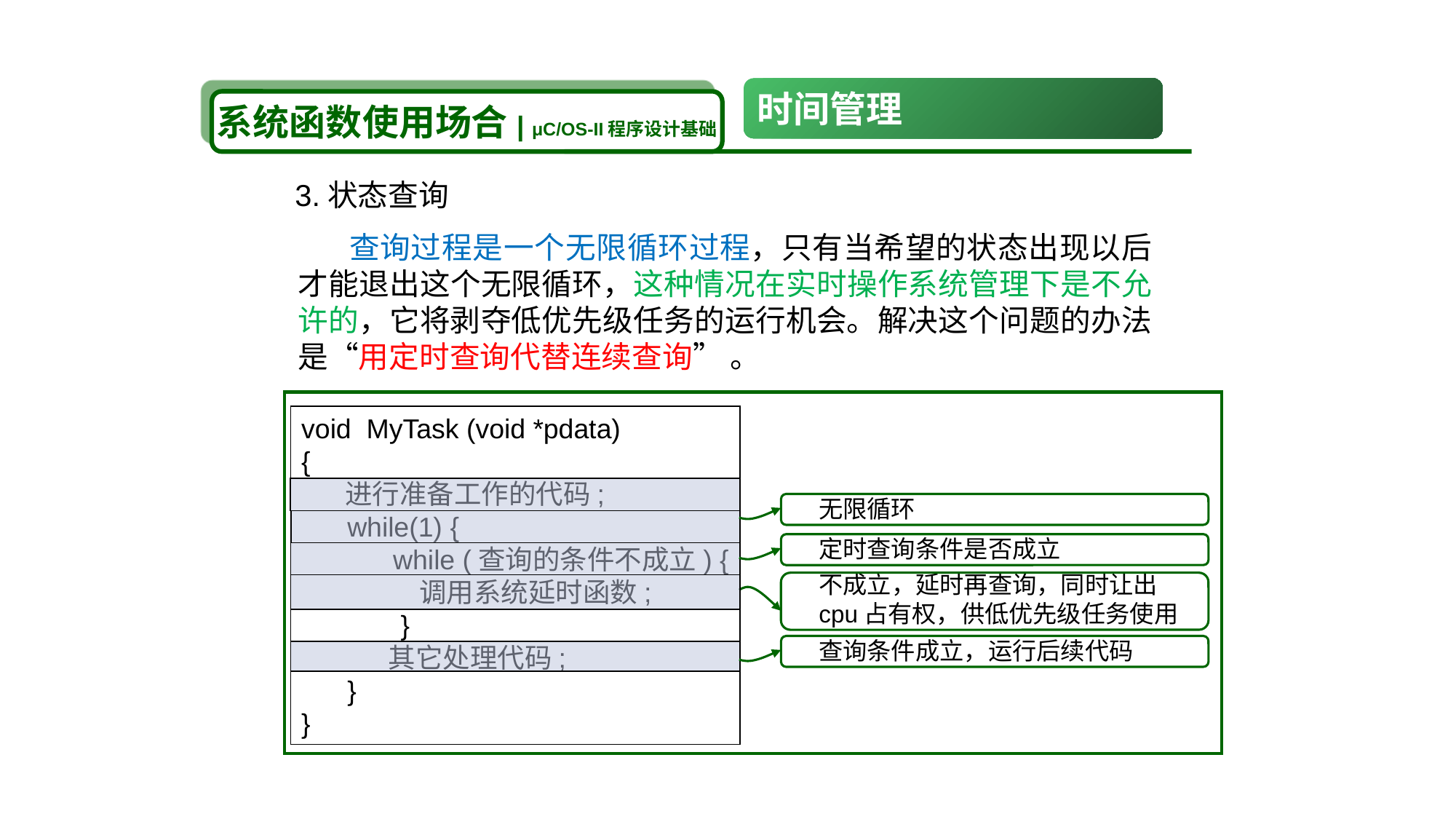

时间管理
系统函数使用场合| μC/OS-II程序设计基础

3.状态查询
      查询过程是一个无限循环过程，只有当希望的状态出现以后才能退出这个无限循环，这种情况在实时操作系统管理下是不允许的，它将剥夺低优先级任务的运行机会。解决这个问题的办法是“用定时查询代替连续查询” 。

void  MyTask (void *pdata)
{
      进行准备工作的代码;
      while(1) {
            while (查询的条件不成立) {
                  调用系统延时函数;
             }
             其它处理代码;
      }
}

无限循环

定时查询条件是否成立

不成立，延时再查询，同时让出cpu占有权，供低优先级任务使用

查询条件成立，运行后续代码